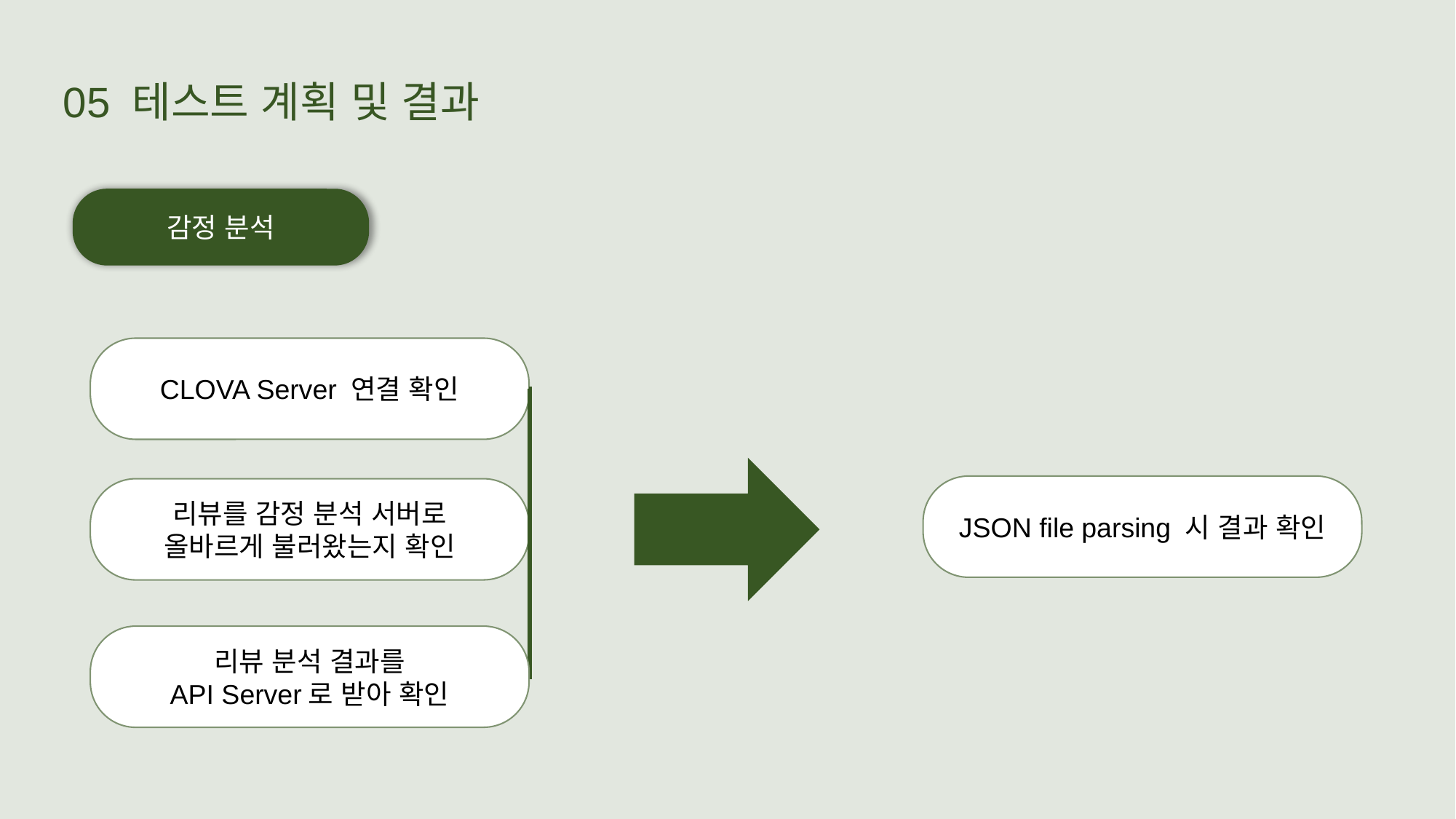

05 테스트 계획 및 결과
감정 분석
CLOVA Server 연결 확인

JSON file parsing 시 결과 확인
리뷰를 감정 분석 서버로
올바르게 불러왔는지 확인
리뷰 분석 결과를
API Server로 받아 확인